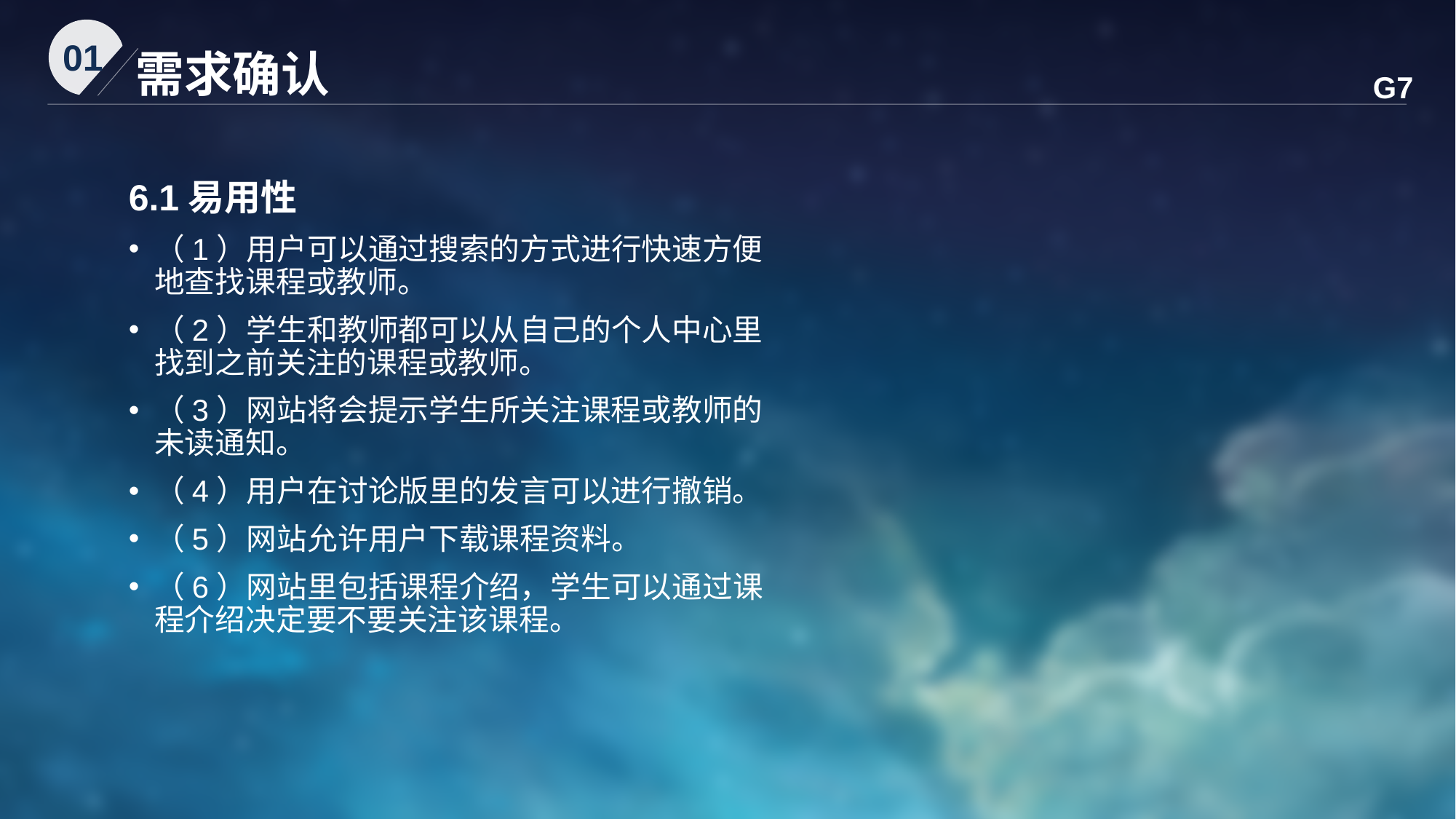

01
需求确认
G7
6.1易用性
（1）用户可以通过搜索的方式进行快速方便地查找课程或教师。
（2）学生和教师都可以从自己的个人中心里找到之前关注的课程或教师。
（3）网站将会提示学生所关注课程或教师的未读通知。
（4）用户在讨论版里的发言可以进行撤销。
（5）网站允许用户下载课程资料。
（6）网站里包括课程介绍，学生可以通过课程介绍决定要不要关注该课程。